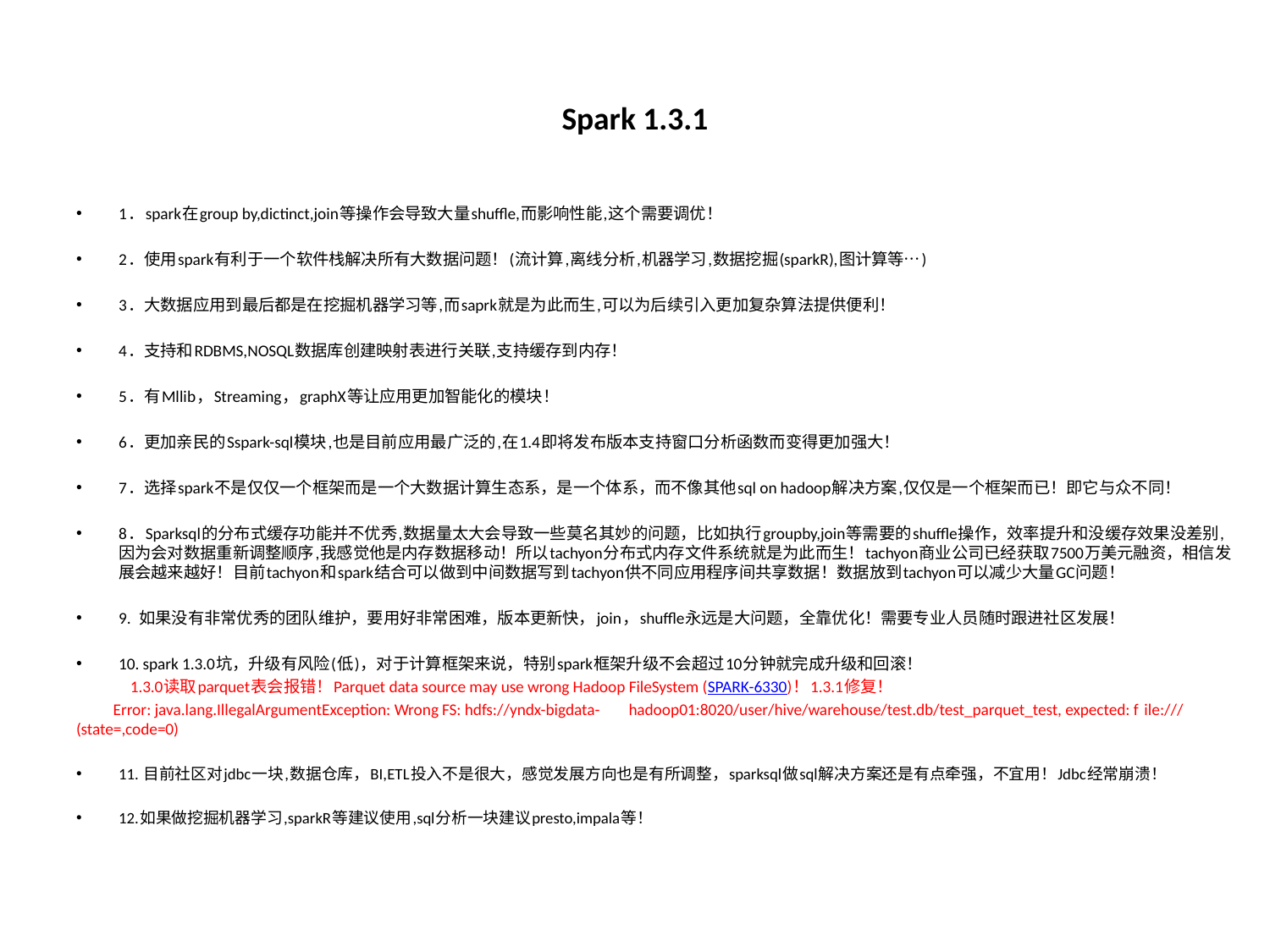

# Spark 1.3.1
1．spark在group by,dictinct,join等操作会导致大量shuffle,而影响性能,这个需要调优！

2．使用spark有利于一个软件栈解决所有大数据问题！(流计算,离线分析,机器学习,数据挖掘(sparkR),图计算等…)

3．大数据应用到最后都是在挖掘机器学习等,而saprk就是为此而生,可以为后续引入更加复杂算法提供便利！

4．支持和RDBMS,NOSQL数据库创建映射表进行关联,支持缓存到内存！

5．有Mllib，Streaming，graphX等让应用更加智能化的模块！

6．更加亲民的Sspark-sql模块,也是目前应用最广泛的,在1.4即将发布版本支持窗口分析函数而变得更加强大！

7．选择spark不是仅仅一个框架而是一个大数据计算生态系，是一个体系，而不像其他sql on hadoop解决方案,仅仅是一个框架而已！即它与众不同！

8．Sparksql的分布式缓存功能并不优秀,数据量太大会导致一些莫名其妙的问题，比如执行groupby,join等需要的shuffle操作，效率提升和没缓存效果没差别,因为会对数据重新调整顺序,我感觉他是内存数据移动！所以tachyon分布式内存文件系统就是为此而生！tachyon商业公司已经获取7500万美元融资，相信发展会越来越好！目前tachyon和spark结合可以做到中间数据写到tachyon供不同应用程序间共享数据！数据放到tachyon可以减少大量GC问题！

9.  如果没有非常优秀的团队维护，要用好非常困难，版本更新快，join，shuffle永远是大问题，全靠优化！需要专业人员随时跟进社区发展！

10. spark 1.3.0坑，升级有风险(低)，对于计算框架来说，特别spark框架升级不会超过10分钟就完成升级和回滚！
               1.3.0读取parquet表会报错！Parquet data source may use wrong Hadoop FileSystem (SPARK-6330)！1.3.1修复！
	Error: java.lang.IllegalArgumentException: Wrong FS: hdfs://yndx-bigdata-	hadoop01:8020/user/hive/warehouse/test.db/test_parquet_test, expected: f	ile:/// (state=,code=0)

11. 目前社区对jdbc一块,数据仓库，BI,ETL投入不是很大，感觉发展方向也是有所调整，sparksql做sql解决方案还是有点牵强，不宜用！Jdbc经常崩溃！

12.如果做挖掘机器学习,sparkR等建议使用,sql分析一块建议presto,impala等！